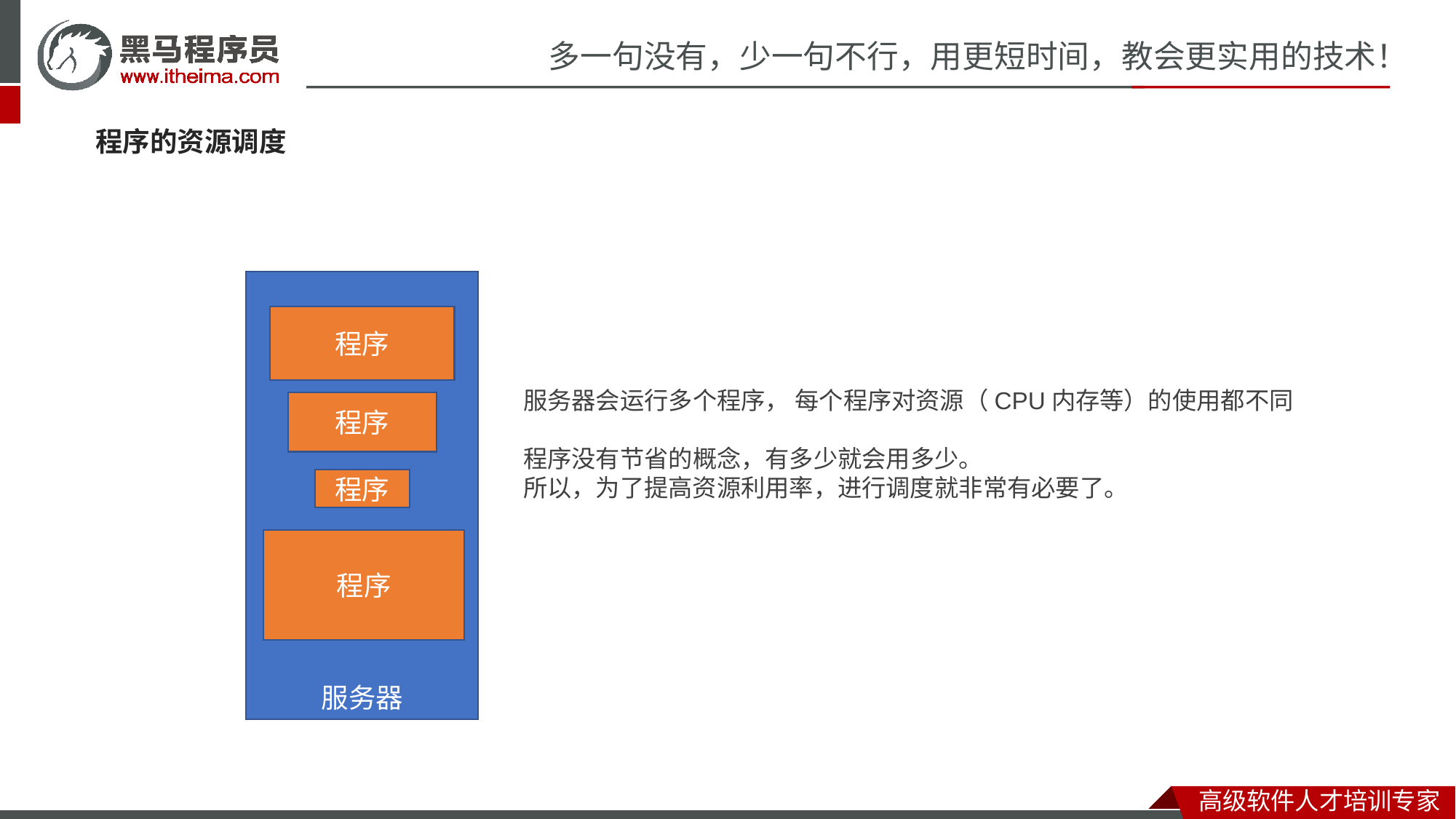

程序的资源调度
服务器
程序
服务器会运行多个程序， 每个程序对资源（CPU内存等）的使用都不同

程序没有节省的概念，有多少就会用多少。
所以，为了提高资源利用率，进行调度就非常有必要了。
程序
程序
程序